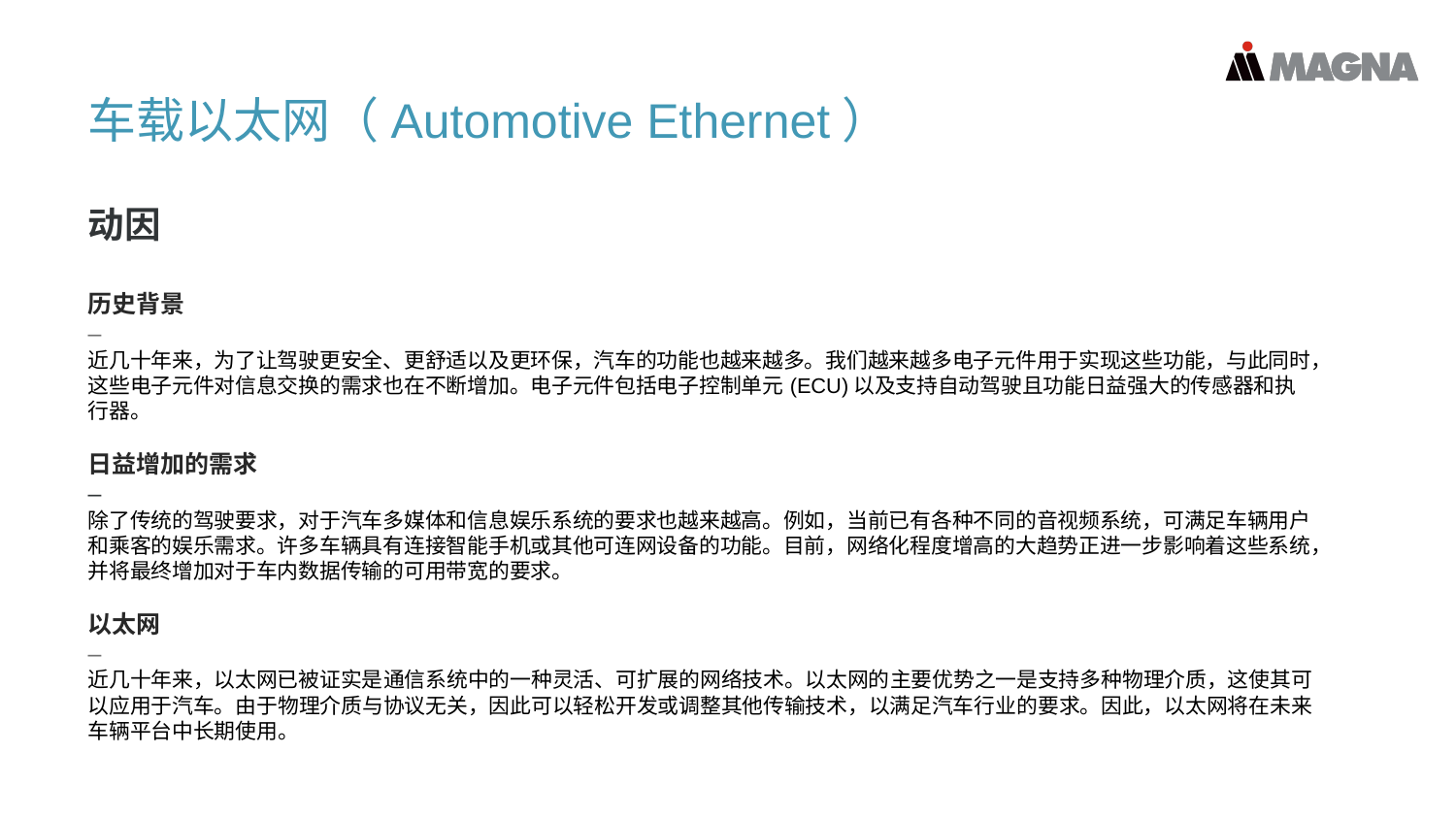

车载以太网（Automotive Ethernet）
动因

历史背景
–
近几十年来，为了让驾驶更安全、更舒适以及更环保，汽车的功能也越来越多。我们越来越多电子元件用于实现这些功能，与此同时，这些电子元件对信息交换的需求也在不断增加。电子元件包括电子控制单元(ECU)以及支持自动驾驶且功能日益强大的传感器和执行器。

日益增加的需求
–
除了传统的驾驶要求，对于汽车多媒体和信息娱乐系统的要求也越来越高。例如，当前已有各种不同的音视频系统，可满足车辆用户和乘客的娱乐需求。许多车辆具有连接智能手机或其他可连网设备的功能。目前，网络化程度增高的大趋势正进一步影响着这些系统，并将最终增加对于车内数据传输的可用带宽的要求。

以太网
–
近几十年来，以太网已被证实是通信系统中的一种灵活、可扩展的网络技术。以太网的主要优势之一是支持多种物理介质，这使其可以应用于汽车。由于物理介质与协议无关，因此可以轻松开发或调整其他传输技术，以满足汽车行业的要求。因此，以太网将在未来车辆平台中长期使用。